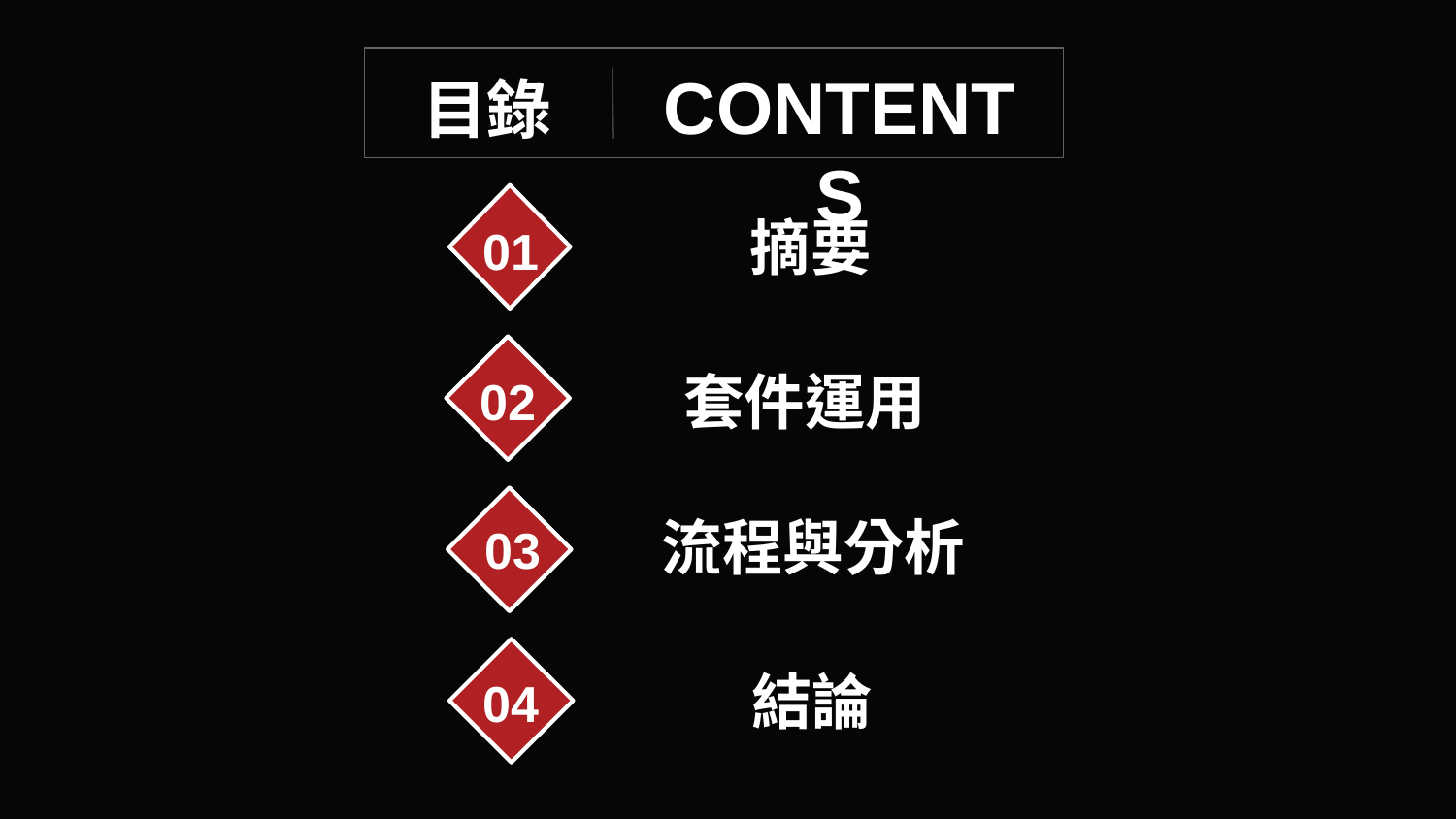

CONTENTS
目錄

摘要
01

套件運用
02

流程與分析
03

結論
04